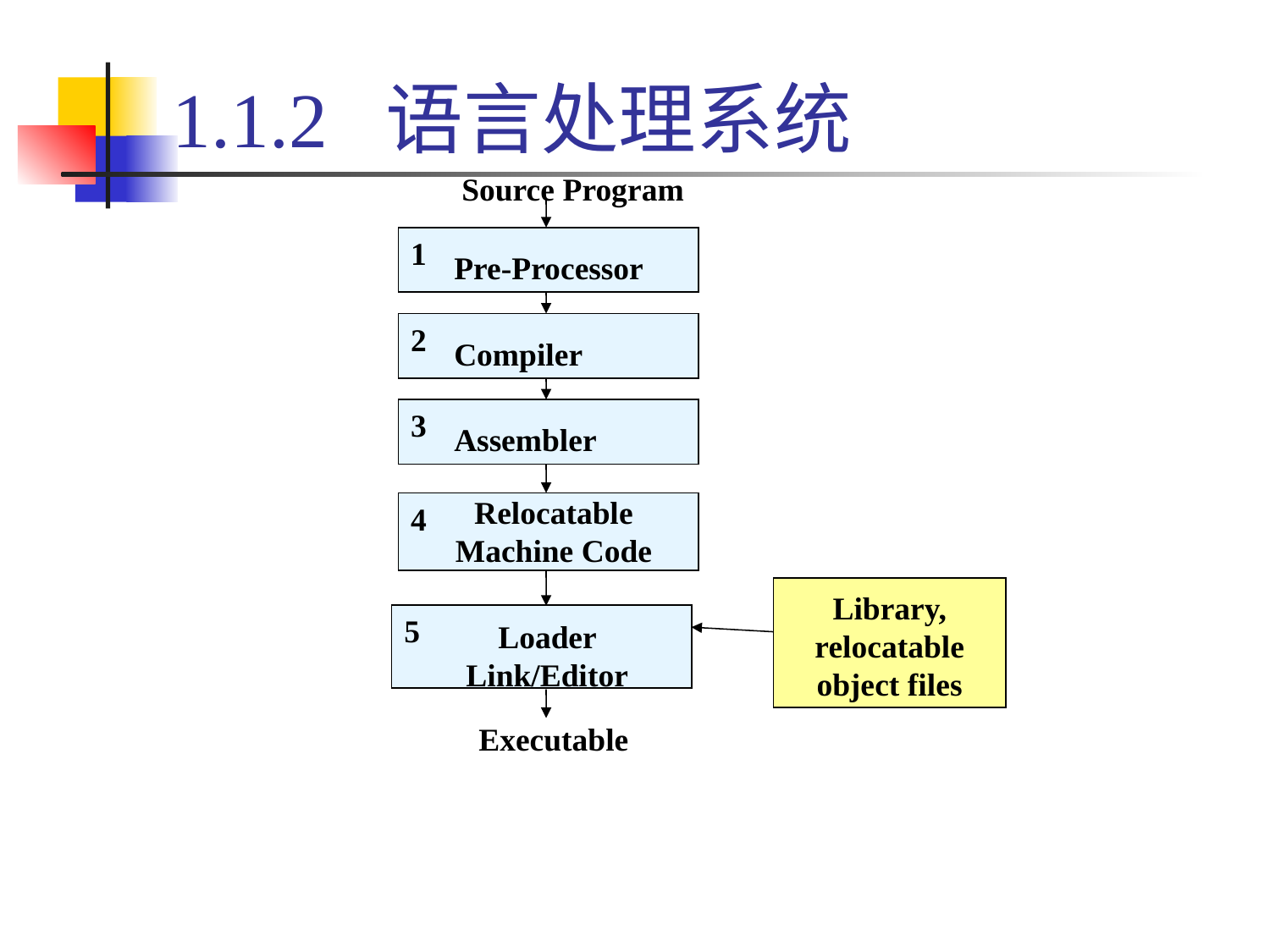

1.1.2  语言处理系统
Source Program

1

Pre-Processor

2

Compiler

3

Assembler

Relocatable
Machine Code

4

Library,
relocatable object files
5

Loader Link/Editor

Executable